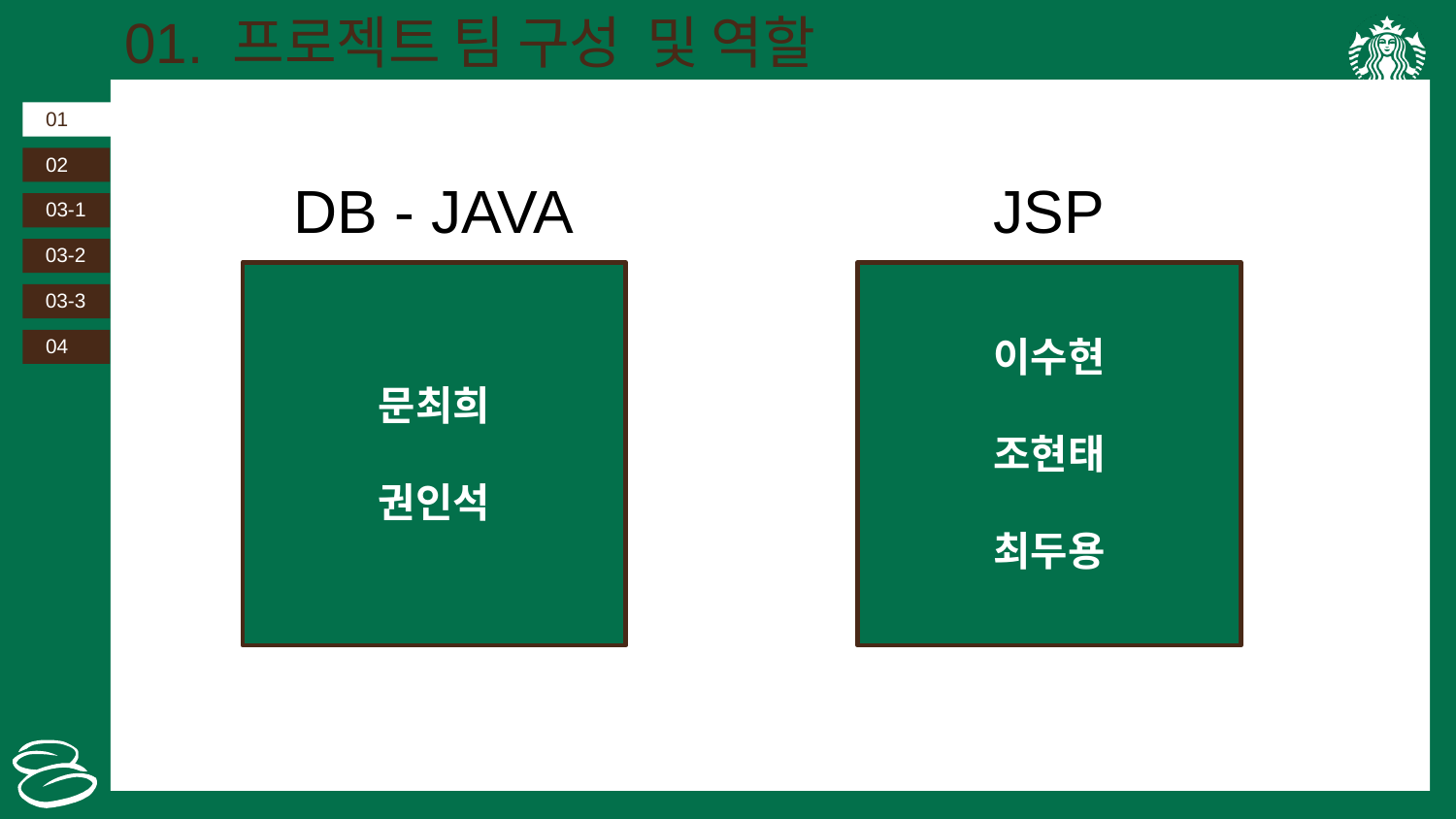

01. 프로젝트 팀 구성  및 역할
01

02

03-1

03-2

03-3

04

JSP
DB - JAVA

이수현

조현태

최두용
문최희

권인석